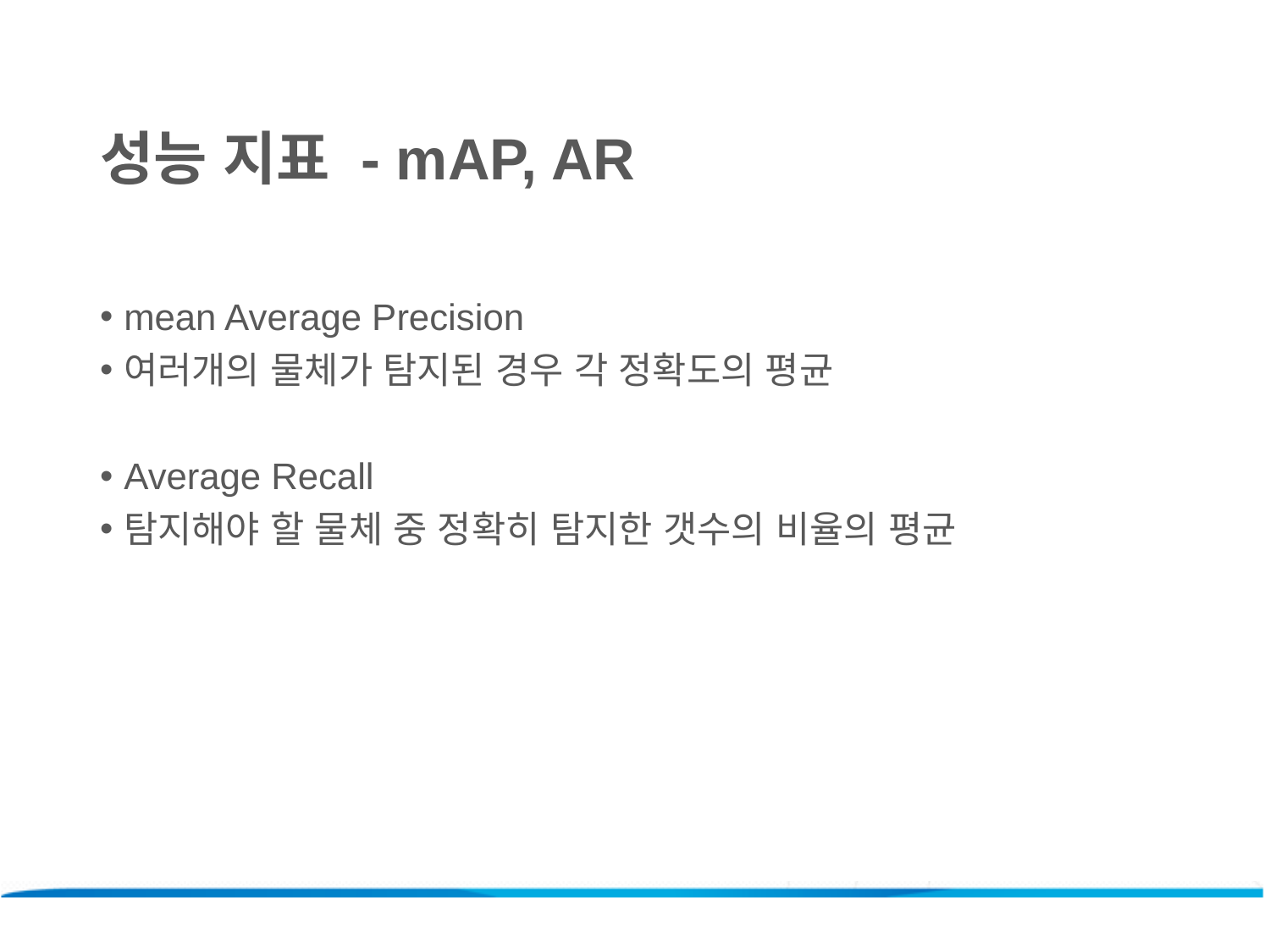

성능 지표 - mAP, AR
mean Average Precision
여러개의 물체가 탐지된 경우 각 정확도의 평균

Average Recall
탐지해야 할 물체 중 정확히 탐지한 갯수의 비율의 평균